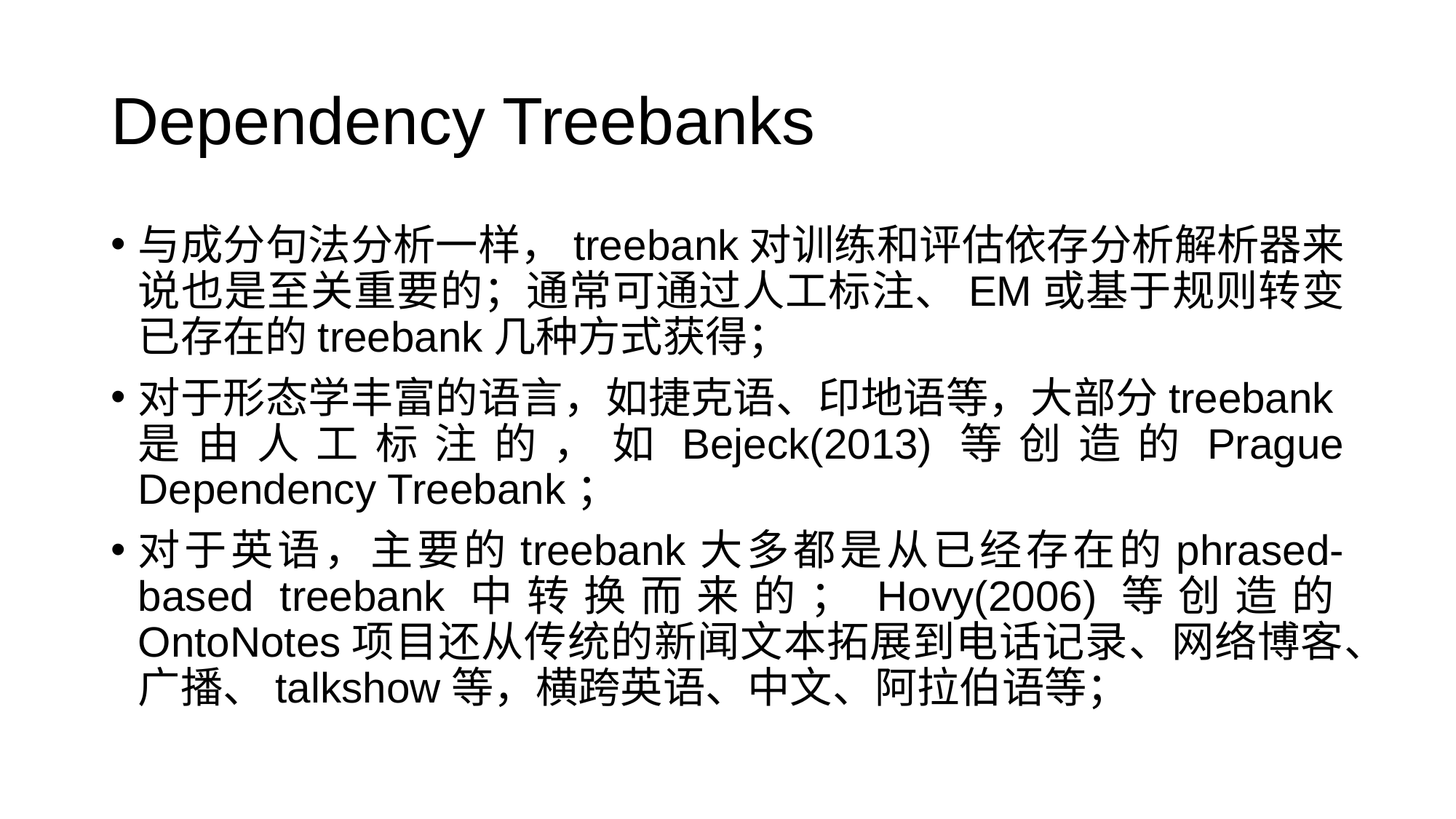

# Dependency Treebanks
与成分句法分析一样，treebank对训练和评估依存分析解析器来说也是至关重要的；通常可通过人工标注、EM或基于规则转变已存在的treebank几种方式获得；
对于形态学丰富的语言，如捷克语、印地语等，大部分treebank是由人工标注的，如Bejeck(2013)等创造的Prague Dependency Treebank；
对于英语，主要的treebank大多都是从已经存在的phrased-based treebank中转换而来的；Hovy(2006)等创造的OntoNotes项目还从传统的新闻文本拓展到电话记录、网络博客、广播、talkshow等，横跨英语、中文、阿拉伯语等；